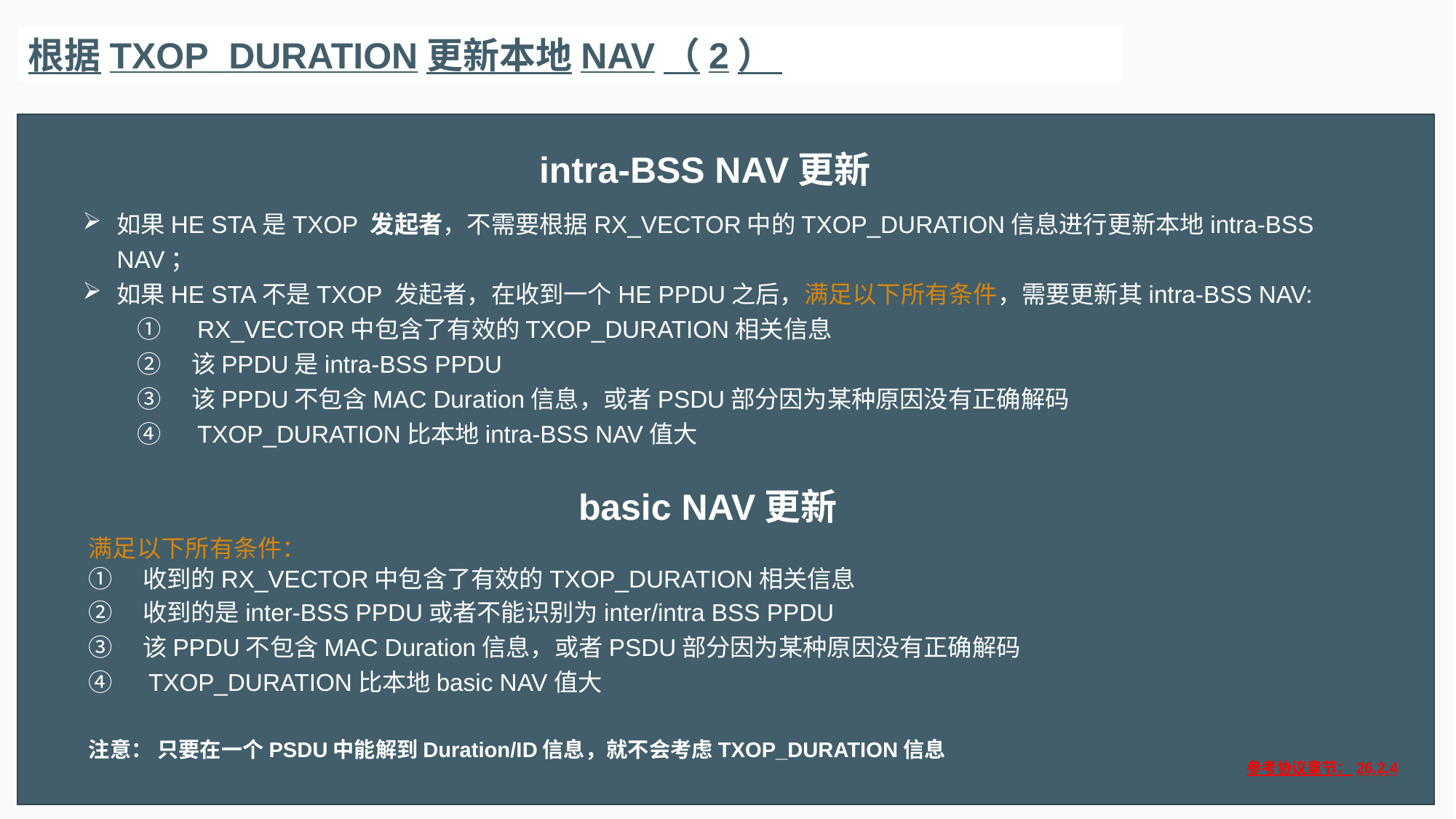

根据TXOP_DURATION更新本地NAV（2）

intra-BSS NAV更新

如果HE STA是TXOP 发起者，不需要根据RX_VECTOR中的TXOP_DURATION信息进行更新本地intra-BSS NAV；
如果HE STA不是TXOP 发起者，在收到一个HE PPDU之后，满足以下所有条件，需要更新其intra-BSS NAV:
①　RX_VECTOR中包含了有效的TXOP_DURATION相关信息
②　该PPDU是intra-BSS PPDU
③　该PPDU不包含MAC Duration信息，或者PSDU部分因为某种原因没有正确解码
④　TXOP_DURATION比本地intra-BSS NAV值大
basic NAV更新

满足以下所有条件：

①　收到的RX_VECTOR中包含了有效的TXOP_DURATION相关信息
②　收到的是inter-BSS PPDU或者不能识别为inter/intra BSS PPDU
③　该PPDU不包含MAC Duration信息，或者PSDU部分因为某种原因没有正确解码
④　TXOP_DURATION比本地basic NAV值大

注意： 只要在一个PSDU中能解到Duration/ID信息，就不会考虑TXOP_DURATION信息
参考协议章节：26.2.4